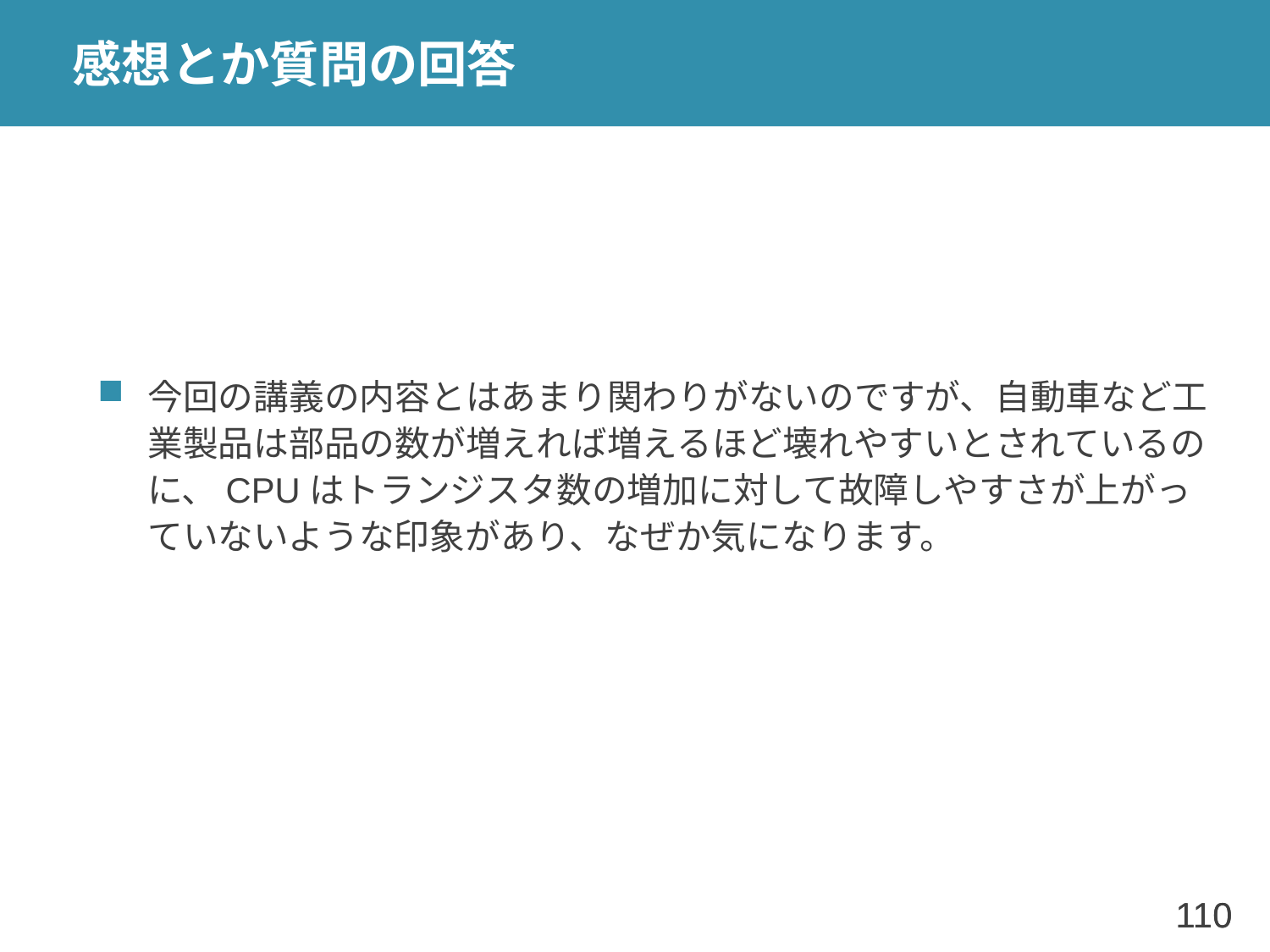

# 感想とか質問の回答
今回の講義の内容とはあまり関わりがないのですが、自動車など工業製品は部品の数が増えれば増えるほど壊れやすいとされているのに、CPUはトランジスタ数の増加に対して故障しやすさが上がっていないような印象があり、なぜか気になります。